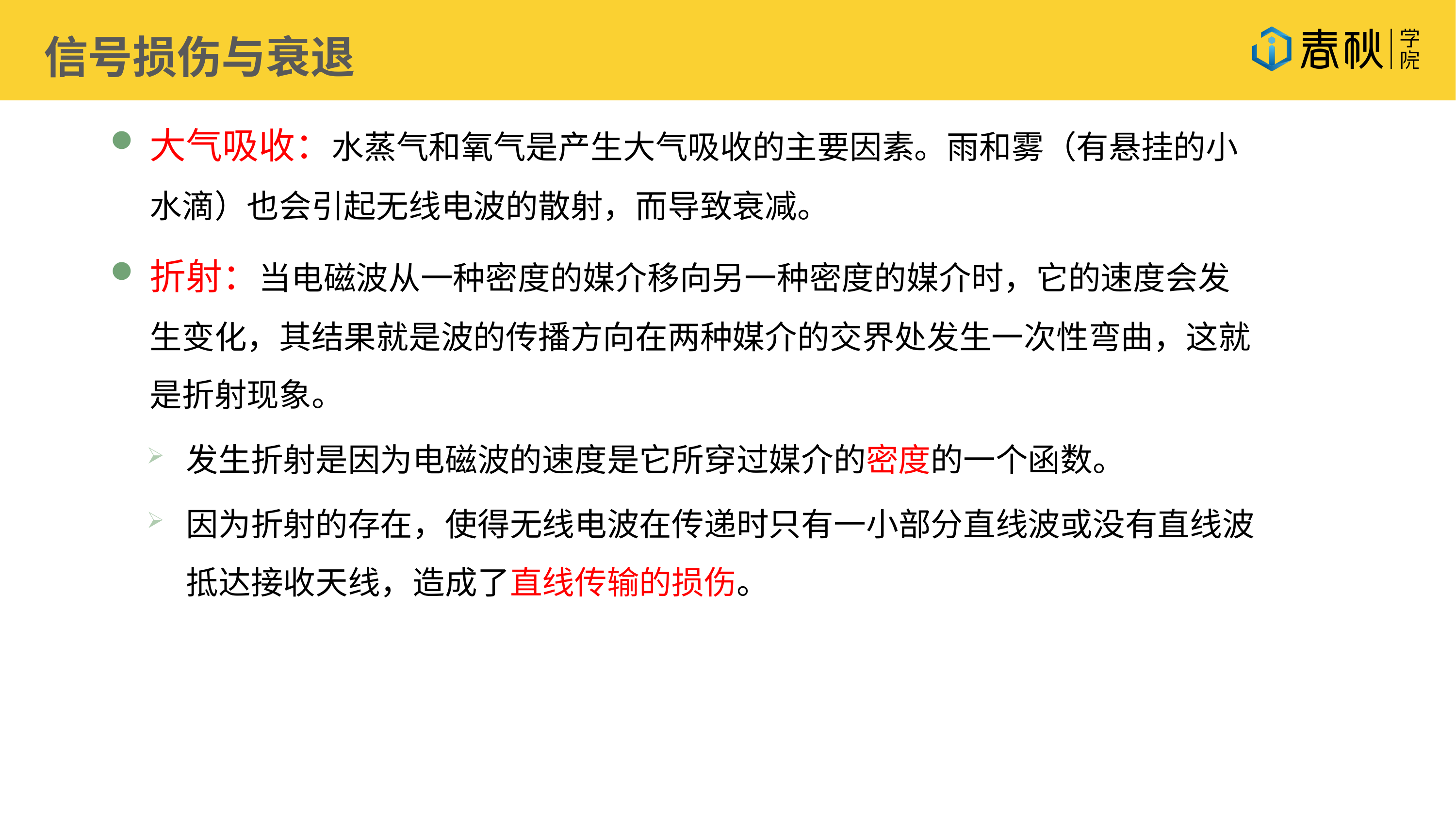

信号损伤与衰退
大气吸收：水蒸气和氧气是产生大气吸收的主要因素。雨和雾（有悬挂的小水滴）也会引起无线电波的散射，而导致衰减。
折射：当电磁波从一种密度的媒介移向另一种密度的媒介时，它的速度会发生变化，其结果就是波的传播方向在两种媒介的交界处发生一次性弯曲，这就是折射现象。
发生折射是因为电磁波的速度是它所穿过媒介的密度的一个函数。
因为折射的存在，使得无线电波在传递时只有一小部分直线波或没有直线波抵达接收天线，造成了直线传输的损伤。